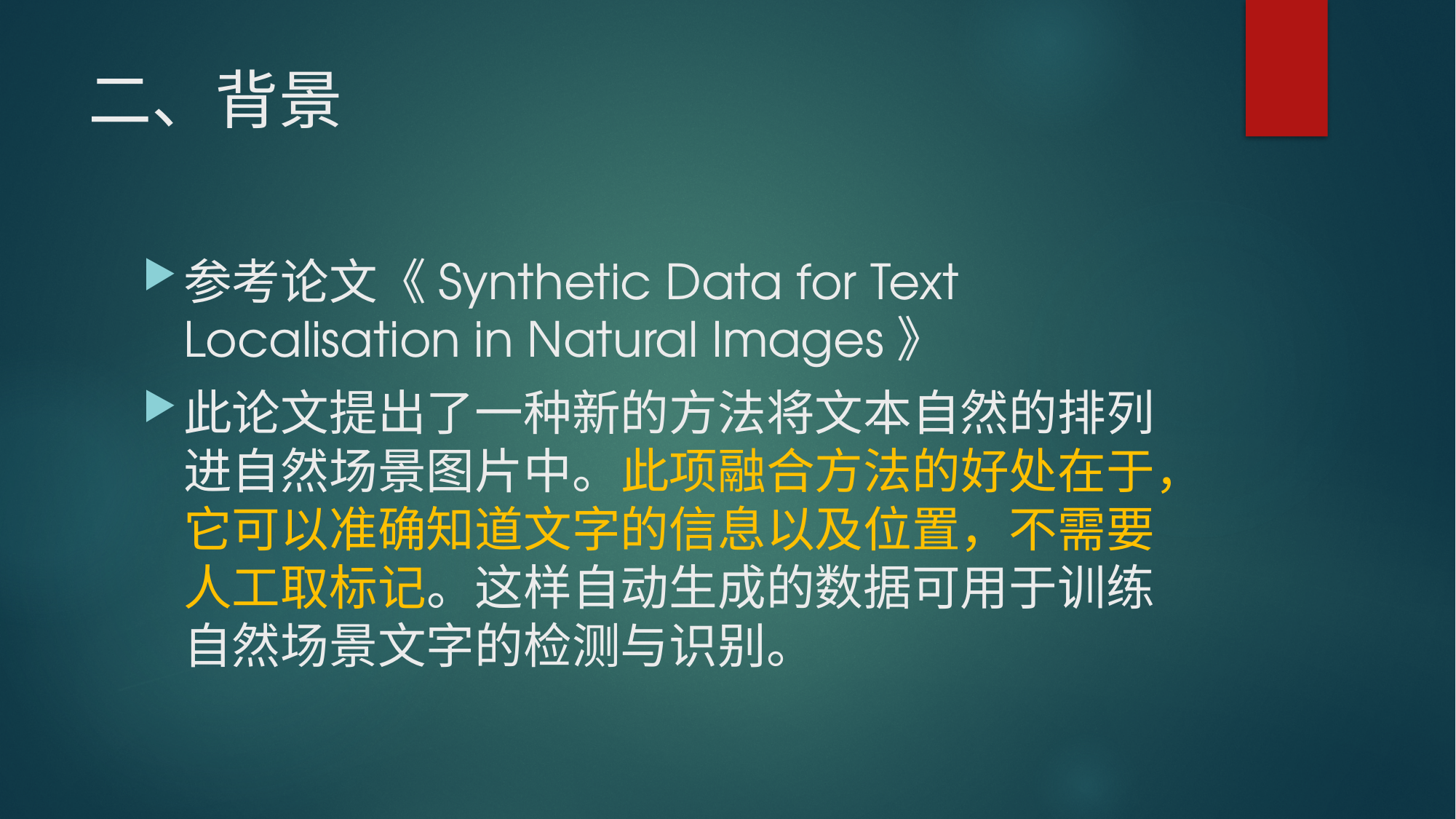

# 二、背景
参考论文《Synthetic Data for Text Localisation in Natural Images》
此论文提出了一种新的方法将文本自然的排列进自然场景图片中。此项融合方法的好处在于，它可以准确知道文字的信息以及位置，不需要人工取标记。这样自动生成的数据可用于训练自然场景文字的检测与识别。